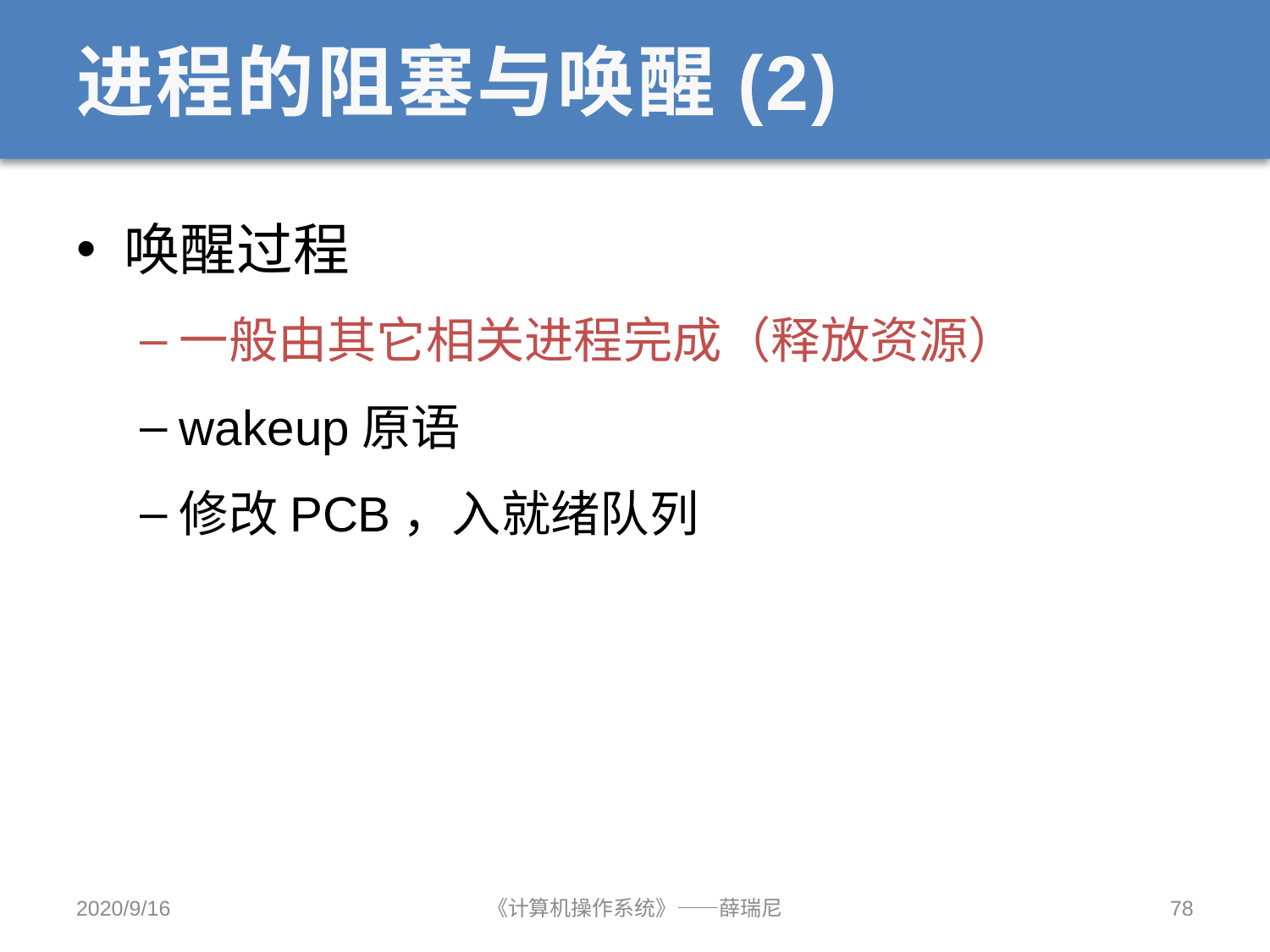

# 进程的阻塞与唤醒(2)
唤醒过程
一般由其它相关进程完成（释放资源）
wakeup原语
修改PCB，入就绪队列
2020/9/16
《计算机操作系统》——薛瑞尼
78